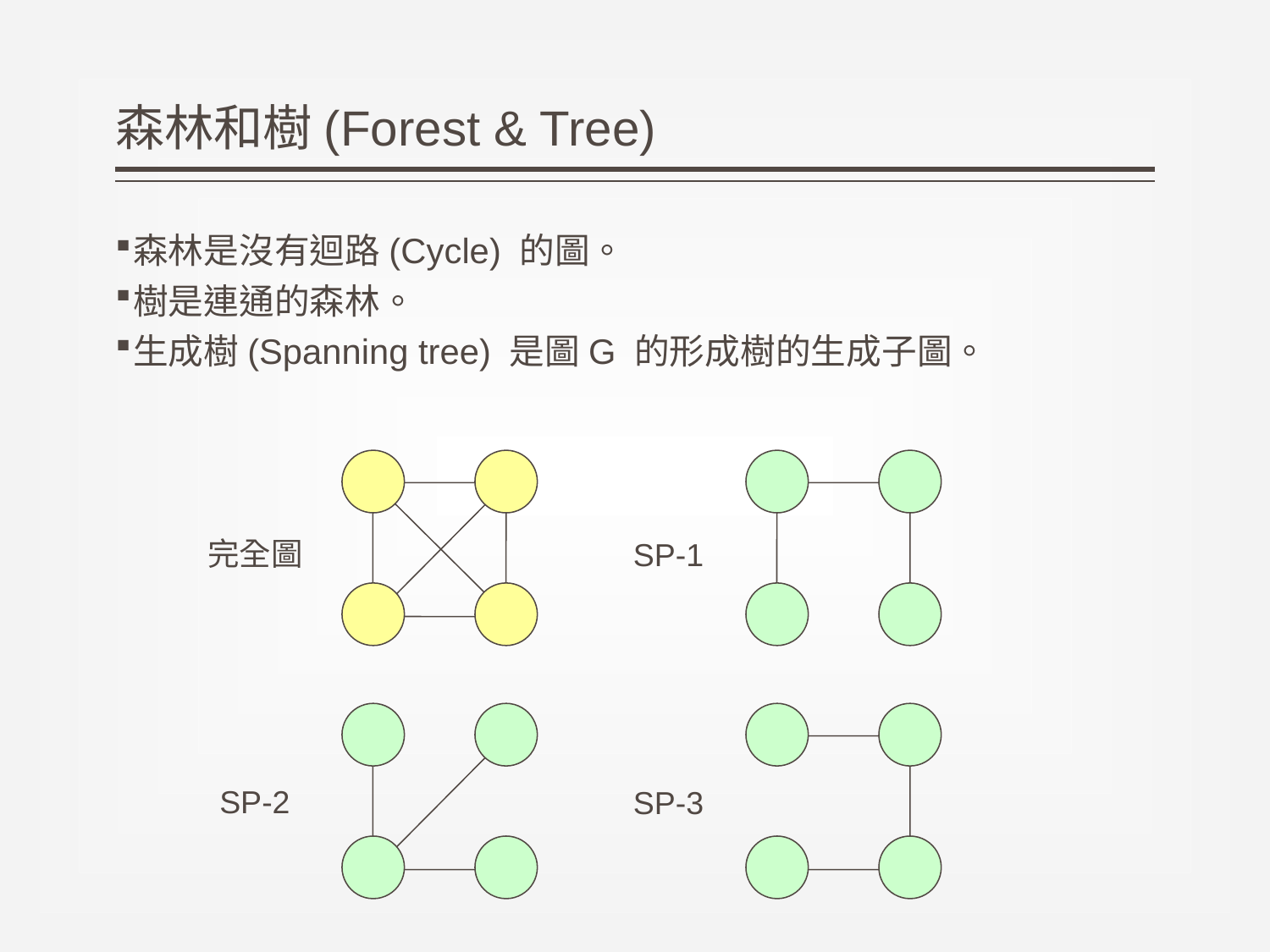

# 森林和樹(Forest & Tree)
森林是沒有迴路(Cycle) 的圖。
樹是連通的森林。
生成樹(Spanning tree) 是圖G 的形成樹的生成子圖。

完全圖
SP-1

SP-2
SP-3